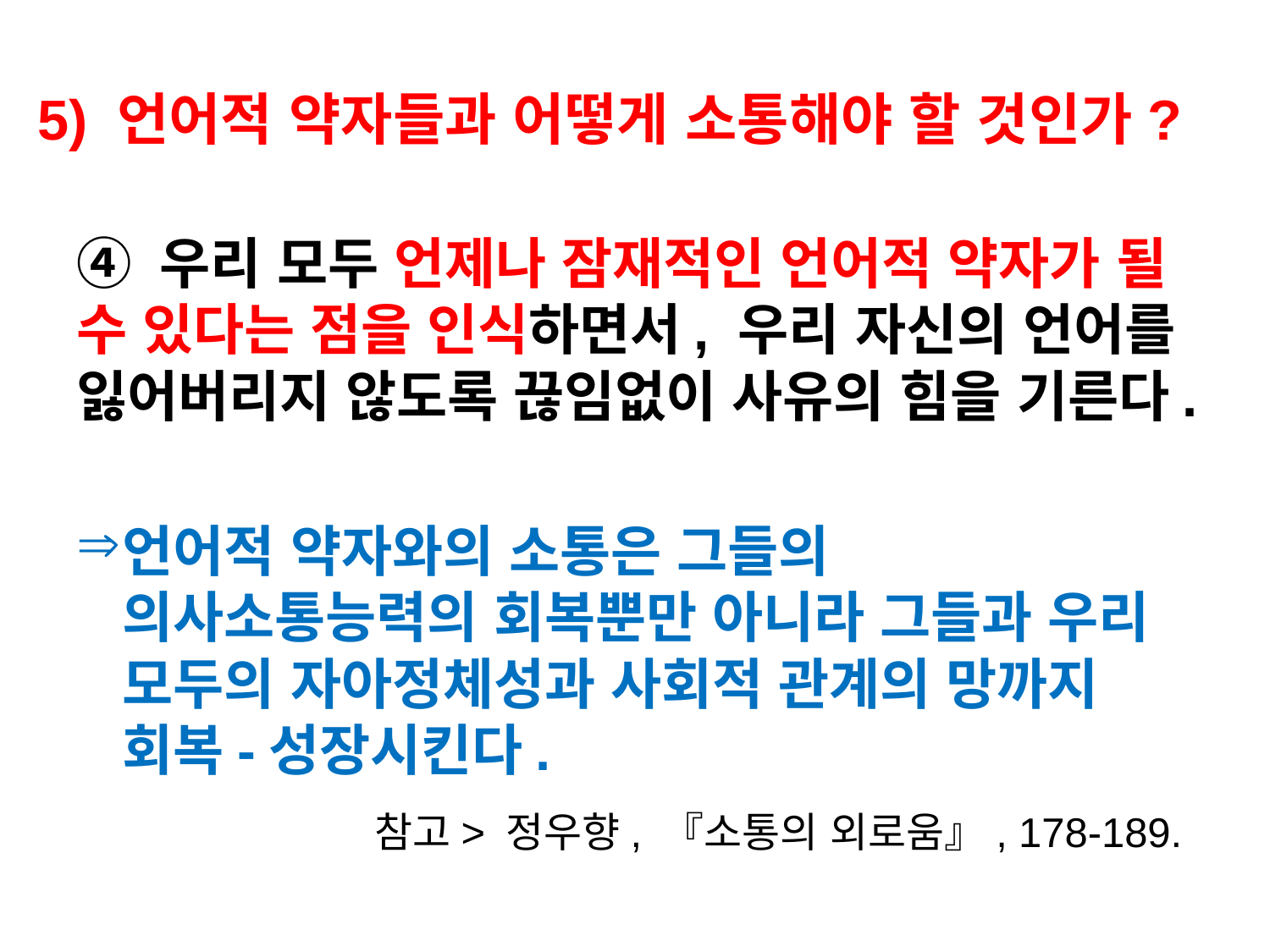

# 5) 언어적 약자들과 어떻게 소통해야 할 것인가?
④ 우리 모두 언제나 잠재적인 언어적 약자가 될 수 있다는 점을 인식하면서, 우리 자신의 언어를 잃어버리지 않도록 끊임없이 사유의 힘을 기른다.

언어적 약자와의 소통은 그들의 의사소통능력의 회복뿐만 아니라 그들과 우리 모두의 자아정체성과 사회적 관계의 망까지
회복-성장시킨다.
    참고> 정우향, 『소통의 외로움』, 178-189.